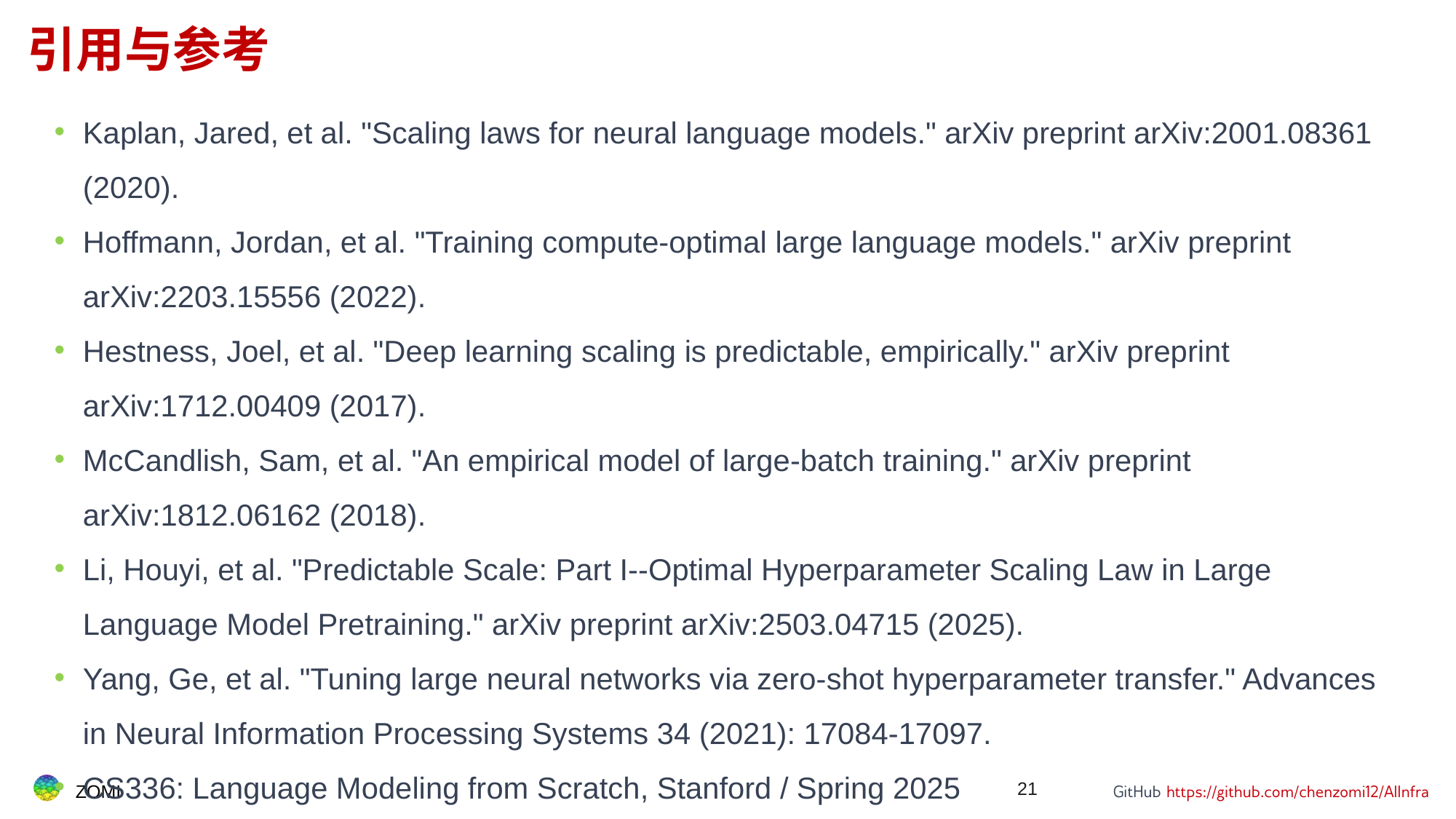

# 引用与参考

Kaplan, Jared, et al. "Scaling laws for neural language models." arXiv preprint arXiv:2001.08361 (2020).
Hoffmann, Jordan, et al. "Training compute-optimal large language models." arXiv preprint arXiv:2203.15556 (2022).
Hestness, Joel, et al. "Deep learning scaling is predictable, empirically." arXiv preprint arXiv:1712.00409 (2017).
McCandlish, Sam, et al. "An empirical model of large-batch training." arXiv preprint arXiv:1812.06162 (2018).
Li, Houyi, et al. "Predictable Scale: Part I--Optimal Hyperparameter Scaling Law in Large Language Model Pretraining." arXiv preprint arXiv:2503.04715 (2025).
Yang, Ge, et al. "Tuning large neural networks via zero-shot hyperparameter transfer." Advances in Neural Information Processing Systems 34 (2021): 17084-17097.
CS336: Language Modeling from Scratch, Stanford / Spring 2025